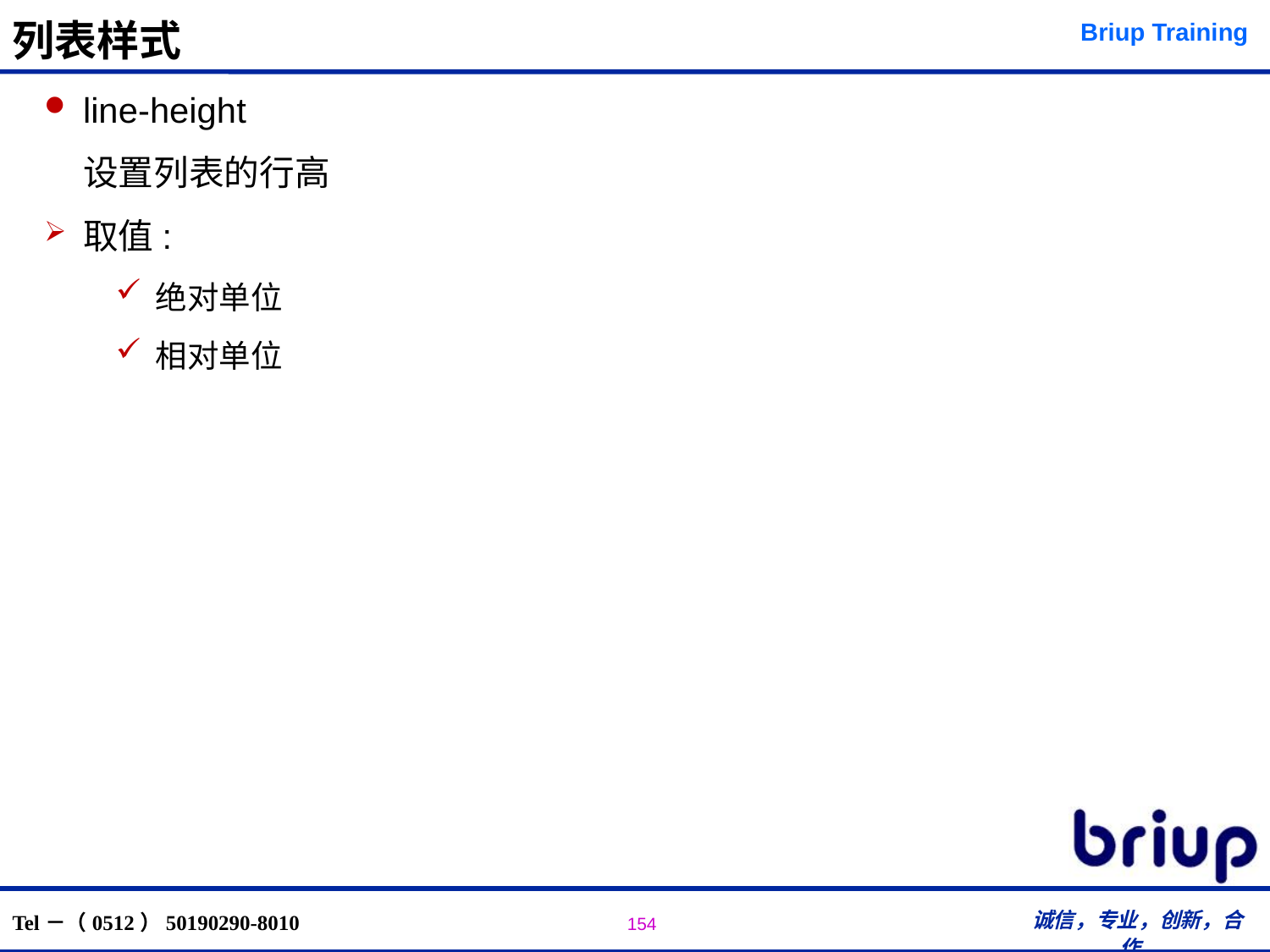

# 列表样式
line-height
	设置列表的行高
取值:
绝对单位
相对单位